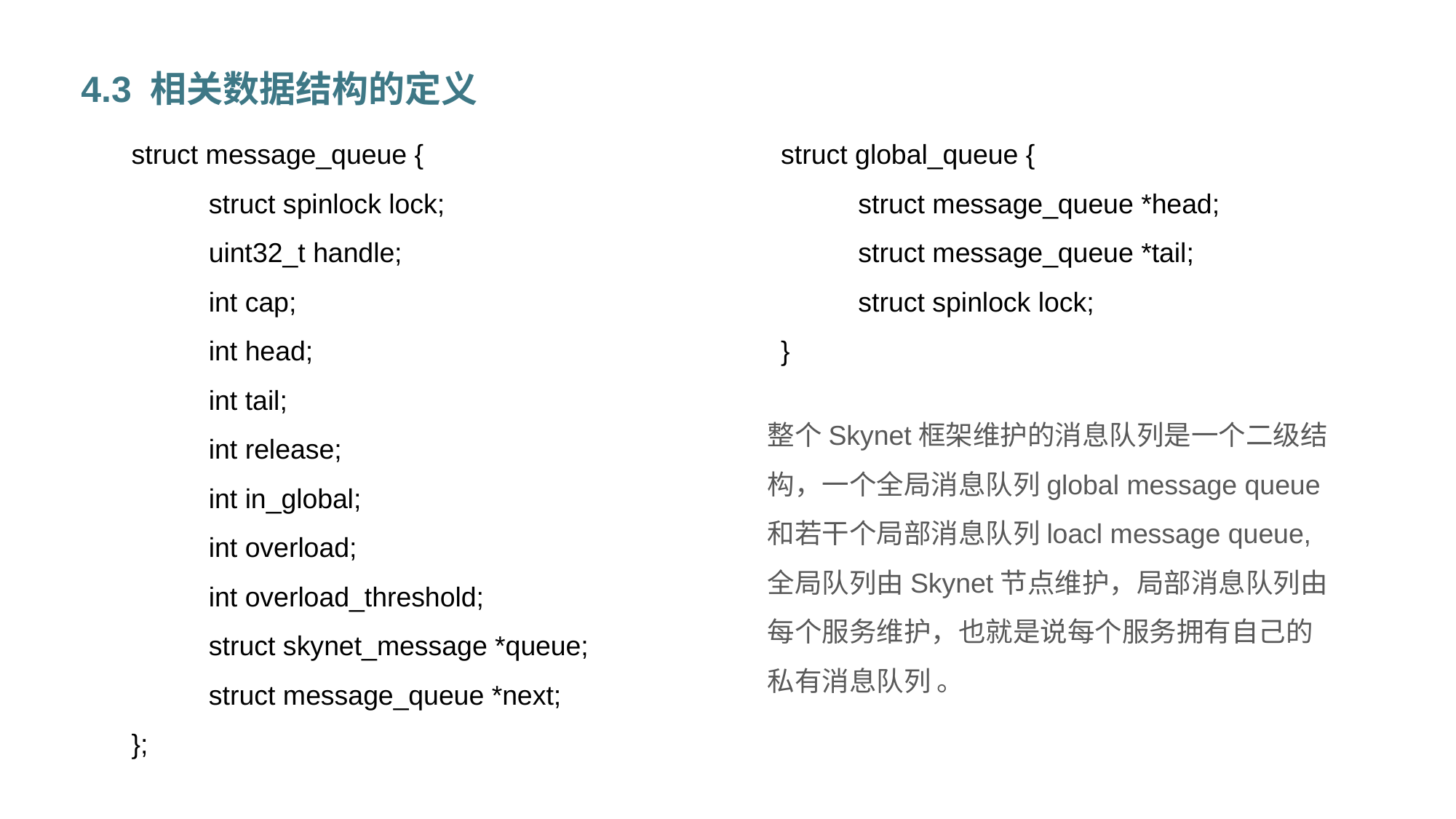

4.3 相关数据结构的定义
struct message_queue {
	struct spinlock lock;
	uint32_t handle;
	int cap;
	int head;
	int tail;
	int release;
	int in_global;
	int overload;
	int overload_threshold;
	struct skynet_message *queue;
	struct message_queue *next;
};
struct global_queue {
	struct message_queue *head;
	struct message_queue *tail;
	struct spinlock lock;
}
整个Skynet框架维护的消息队列是一个二级结构，一个全局消息队列global message queue和若干个局部消息队列loacl message queue,全局队列由Skynet节点维护，局部消息队列由每个服务维护，也就是说每个服务拥有自己的私有消息队列 。